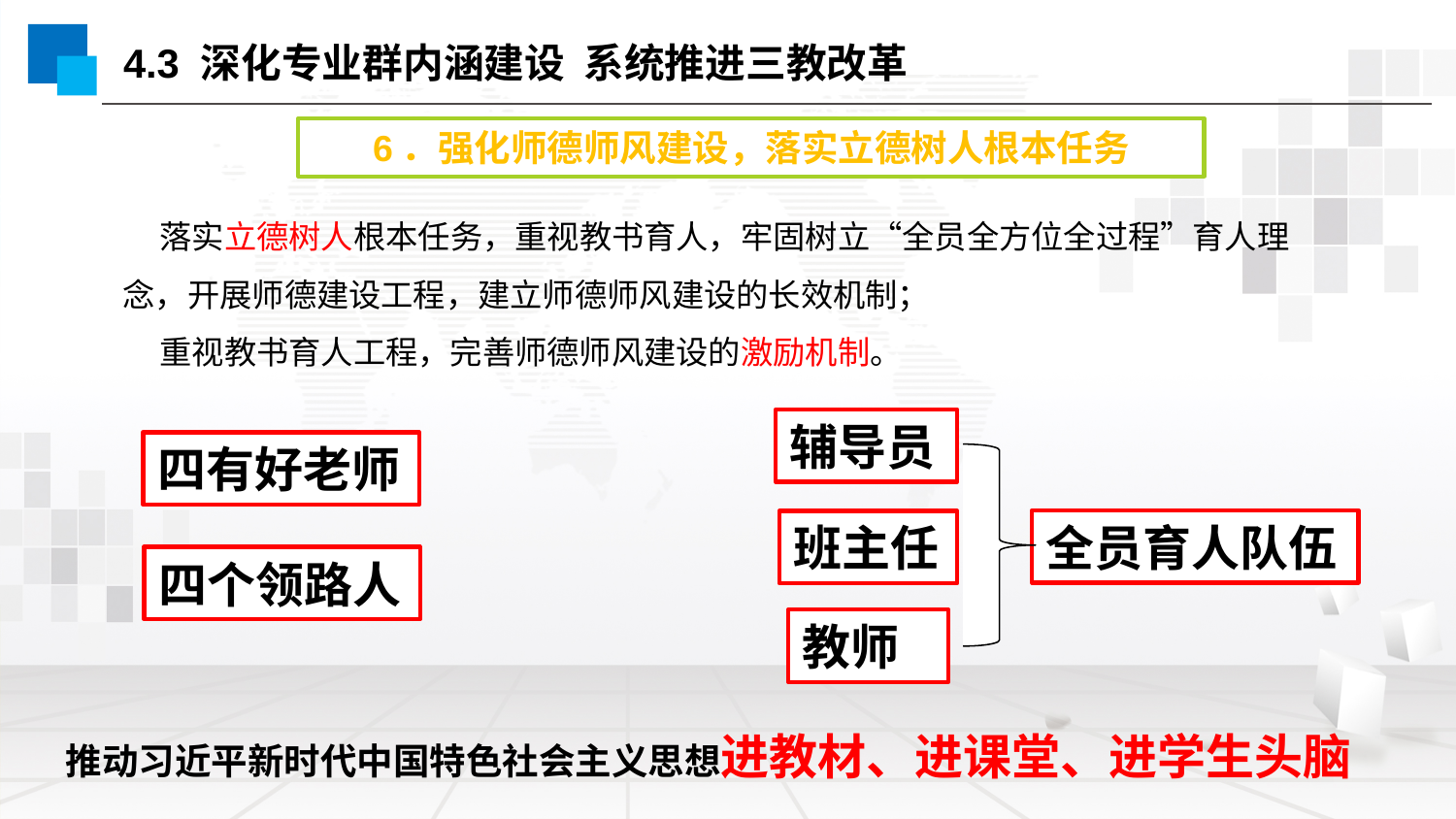

4.3 深化专业群内涵建设  系统推进三教改革
6．强化师德师风建设，落实立德树人根本任务
    落实立德树人根本任务，重视教书育人，牢固树立“全员全方位全过程”育人理念，开展师德建设工程，建立师德师风建设的长效机制；
    重视教书育人工程，完善师德师风建设的激励机制。
辅导员
全员育人队伍
班主任
教师
四有好老师

四个领路人
推动习近平新时代中国特色社会主义思想进教材、进课堂、进学生头脑